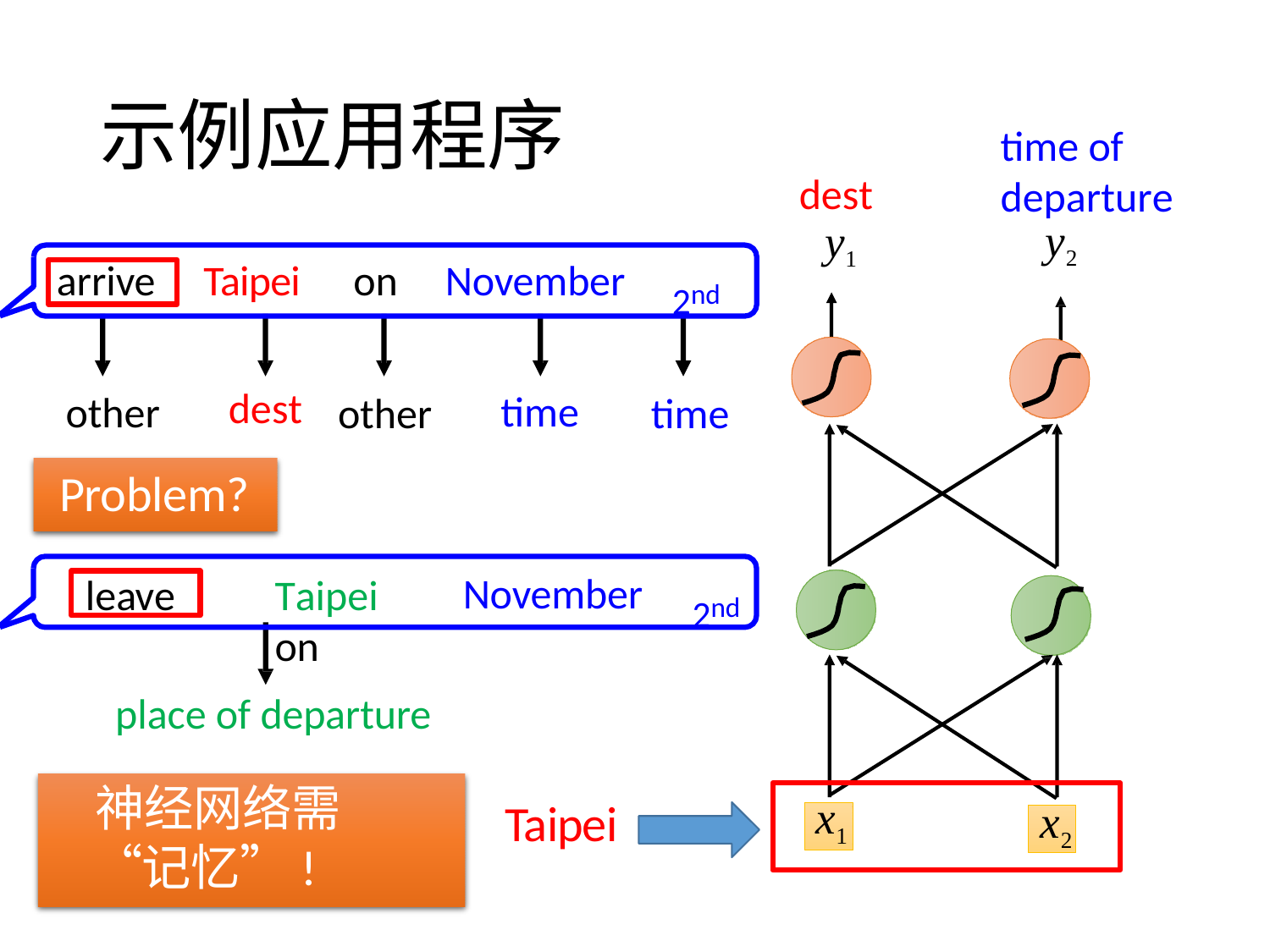

# 示例应用程序
time of  departure
y2
dest
y1
2nd

Taipei	on	November

arrive

dest
time
other
time
other

Problem?

leave	Taipei	on
2nd

November

place of departure

神经网络需“记忆”!

x1
Taipei
x2